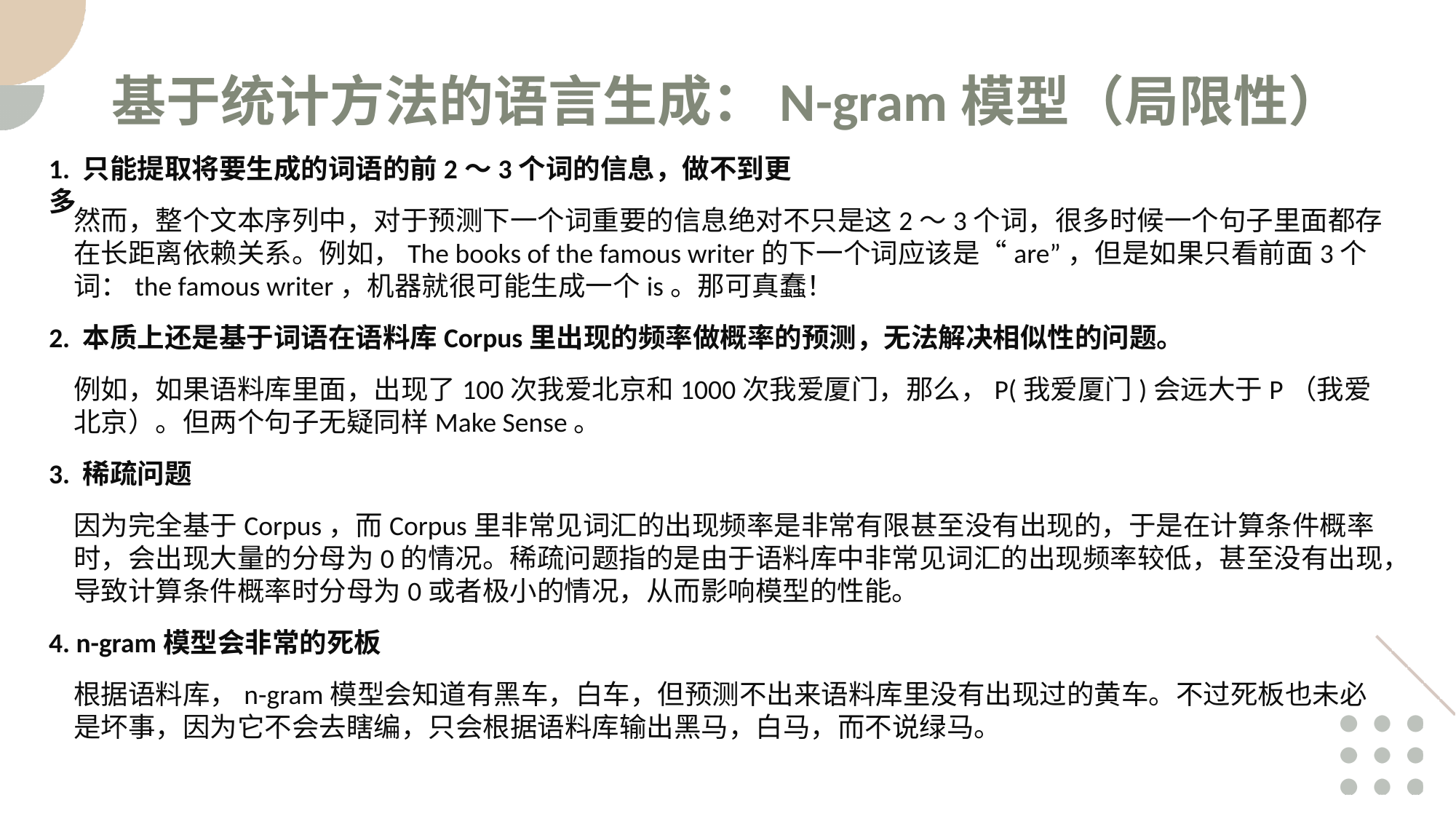

基于统计方法的语言生成：N-gram模型（局限性）
1. 只能提取将要生成的词语的前2～3个词的信息，做不到更多
然而，整个文本序列中，对于预测下一个词重要的信息绝对不只是这2～3个词，很多时候一个句子里面都存在长距离依赖关系。例如，The books of the famous writer的下一个词应该是“are”，但是如果只看前面3个词：the famous writer，机器就很可能生成一个is。那可真蠢！
2. 本质上还是基于词语在语料库Corpus里出现的频率做概率的预测，无法解决相似性的问题。
例如，如果语料库里面，出现了100次我爱北京和1000次我爱厦门，那么，P(我爱厦门)会远大于P（我爱北京）。但两个句子无疑同样Make Sense。
3. 稀疏问题
因为完全基于Corpus，而Corpus里非常见词汇的出现频率是非常有限甚至没有出现的，于是在计算条件概率时，会出现大量的分母为0的情况。稀疏问题指的是由于语料库中非常见词汇的出现频率较低，甚至没有出现，导致计算条件概率时分母为0或者极小的情况，从而影响模型的性能。
4. n-gram模型会非常的死板
根据语料库，n-gram模型会知道有黑车，白车，但预测不出来语料库里没有出现过的黄车。不过死板也未必是坏事，因为它不会去瞎编，只会根据语料库输出黑马，白马，而不说绿马。